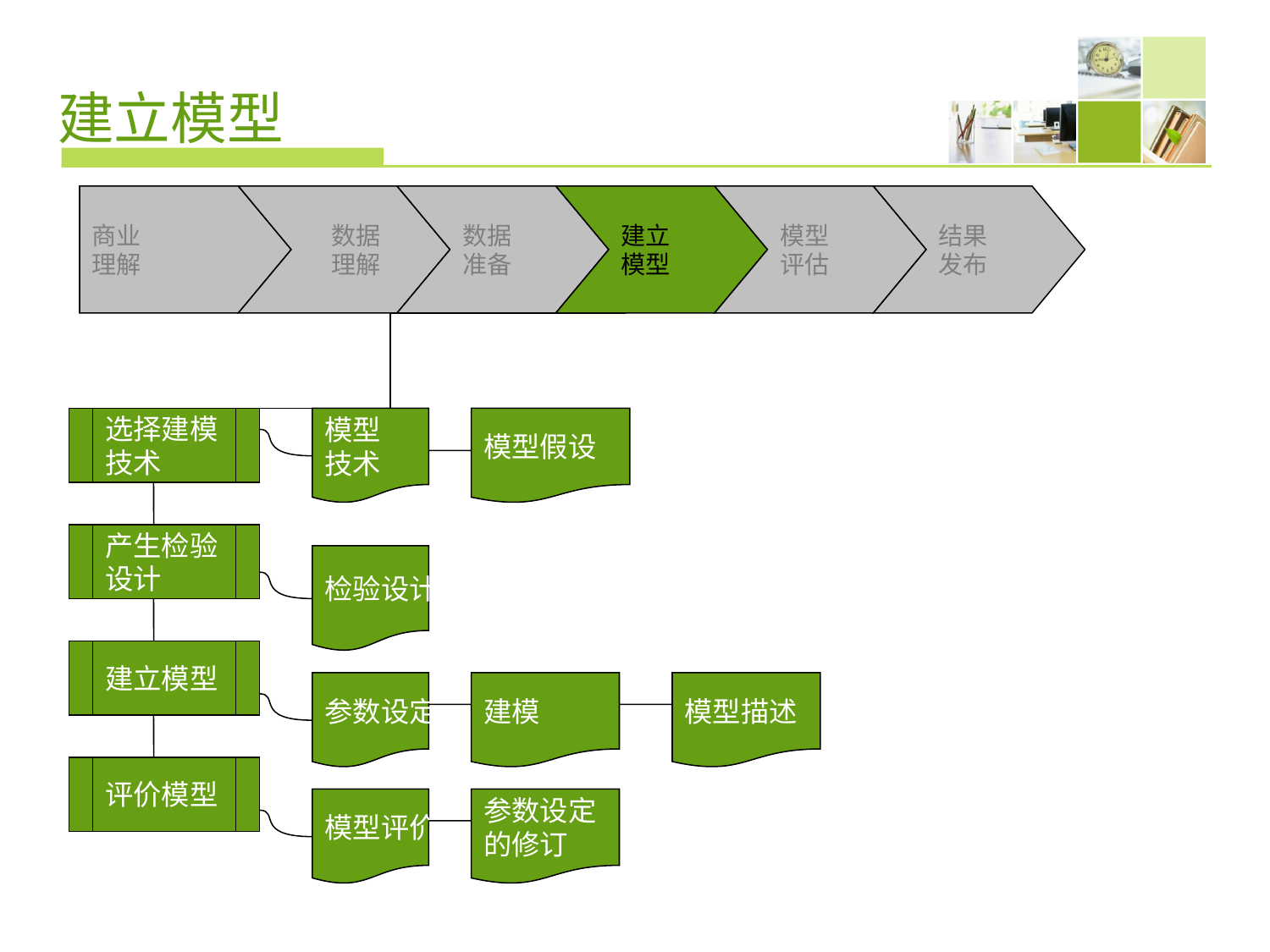

# 建立模型
商业
理解
    数据
    理解
数据
准备
建立
模型
模型
评估
结果
发布

选择建模
技术

模型
技术
模型假设

产生检验
设计

检验设计

建立模型

参数设定
建模
模型描述

评价模型

模型评价
参数设定
的修订